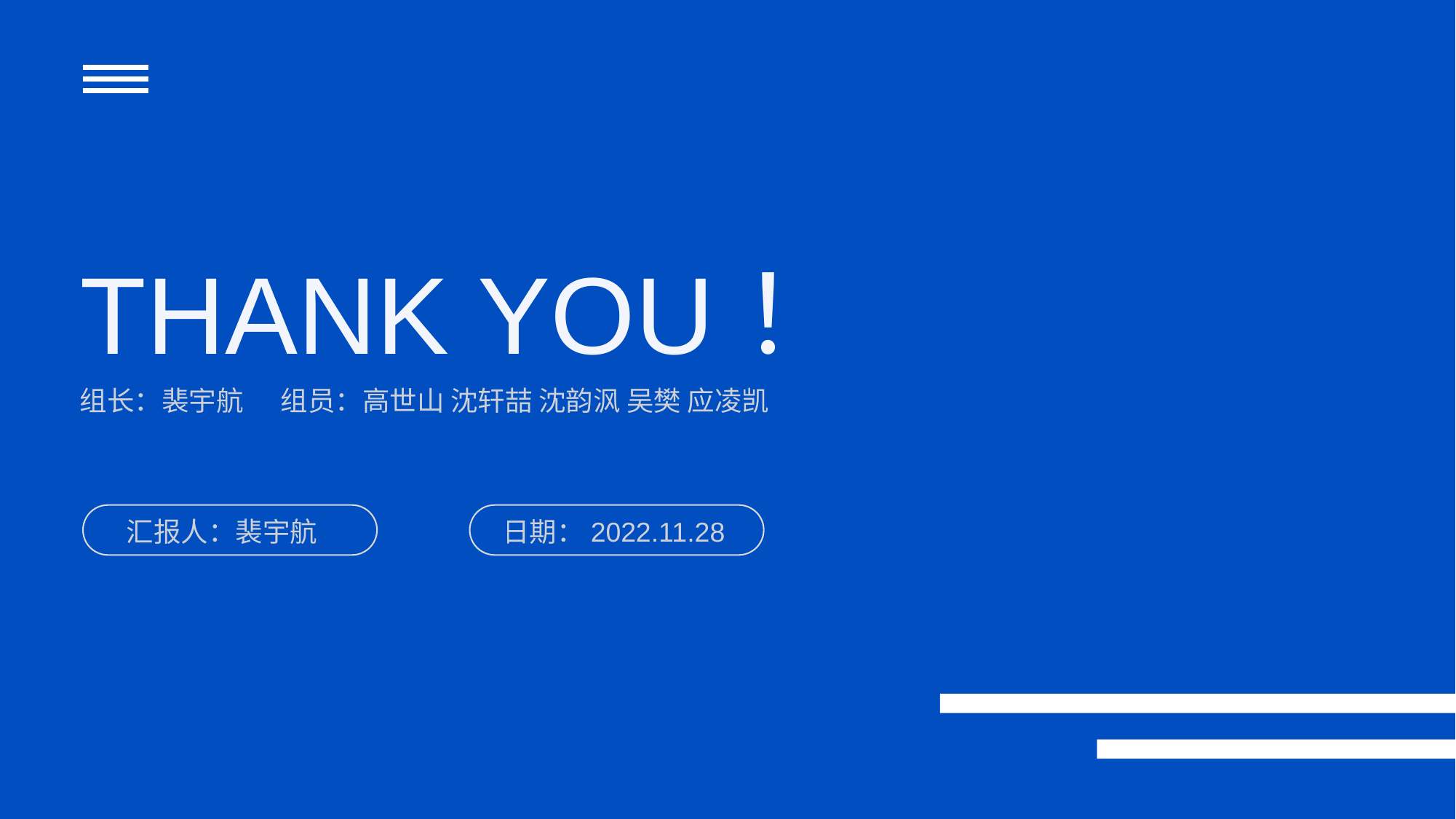

THANK YOU！
组长：裴宇航      组员：高世山 沈轩喆 沈韵沨 吴樊 应凌凯

日期：2022.11.28
汇报人：裴宇航